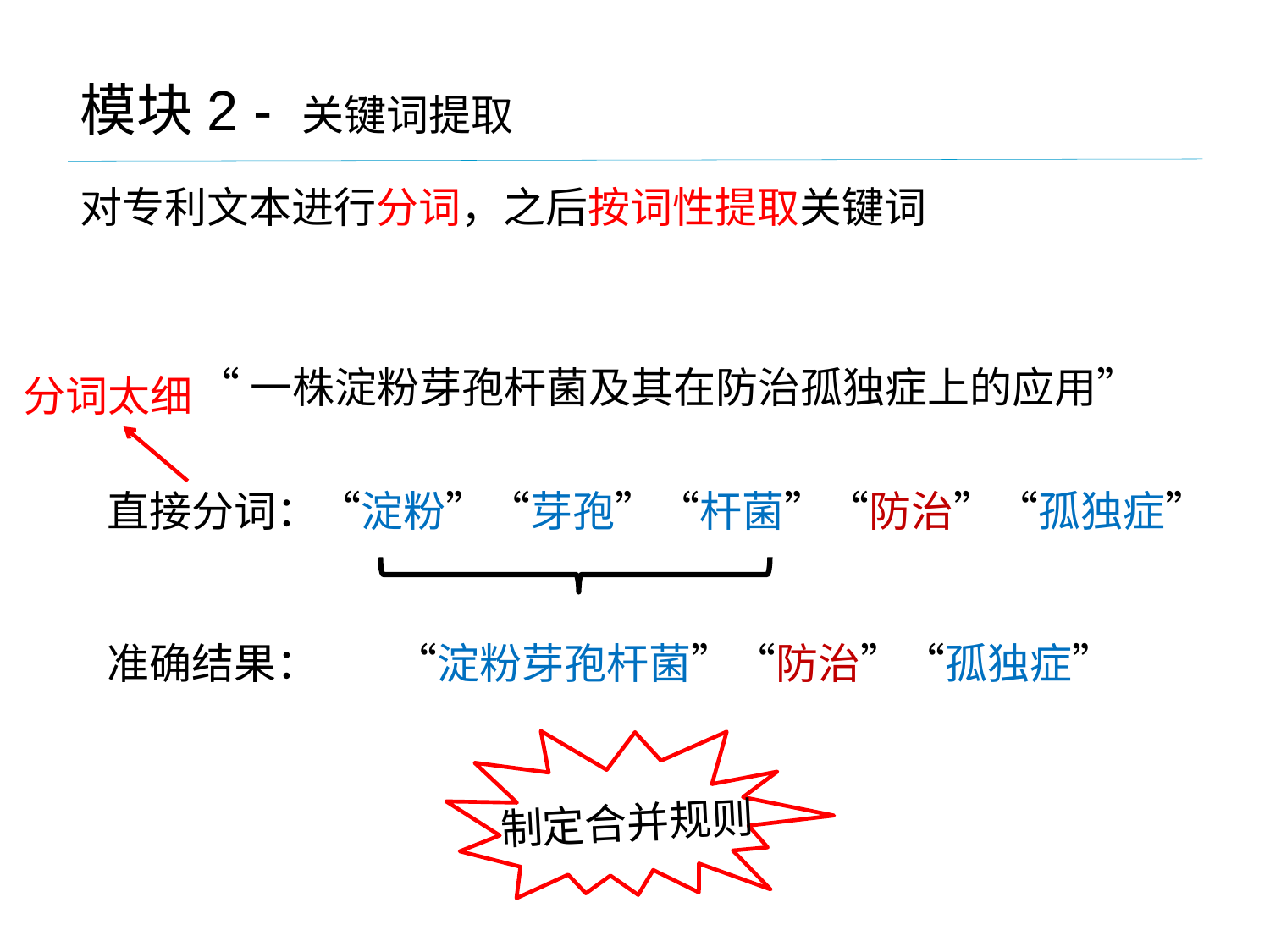

模块2 - 关键词提取

对专利文本进行分词，之后按词性提取关键词

“一株淀粉芽孢杆菌及其在防治孤独症上的应用”
分词太细
直接分词：“淀粉”“芽孢”“杆菌”“防治”“孤独症”

准确结果：        “淀粉芽孢杆菌”“防治”“孤独症”

制定合并规则